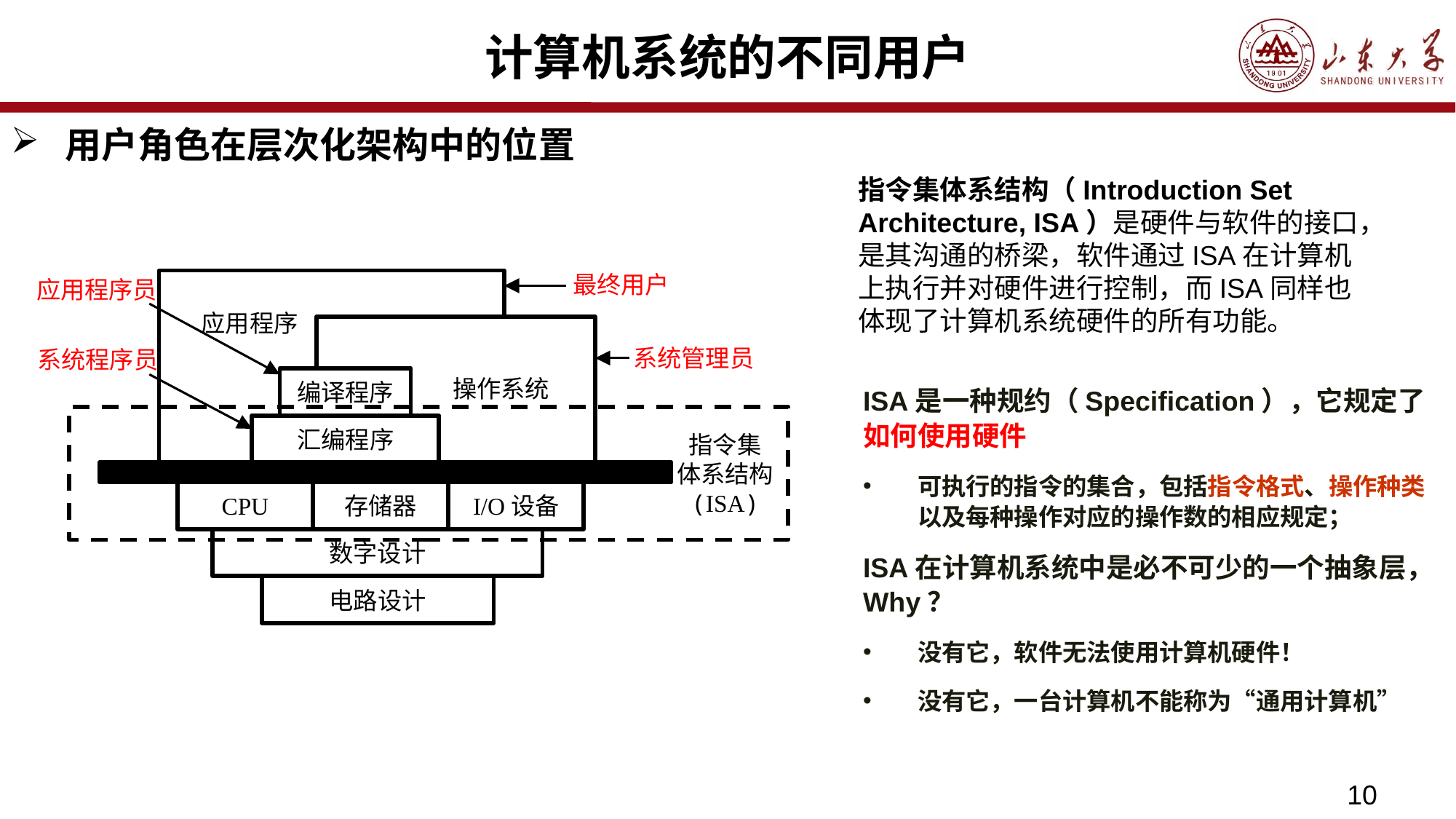

# 计算机系统的不同用户
用户角色在层次化架构中的位置

指令集体系结构（Introduction Set Architecture, ISA）是硬件与软件的接口，是其沟通的桥梁，软件通过ISA在计算机上执行并对硬件进行控制，而ISA同样也体现了计算机系统硬件的所有功能。
最终用户
应用程序员

应用程序

系统管理员
系统程序员
操作系统
编译程序

汇编程序
指令集
体系结构
(ISA)

CPU
存储器
I/O设备
数字设计
电路设计
ISA是一种规约（Specification），它规定了如何使用硬件
可执行的指令的集合，包括指令格式、操作种类以及每种操作对应的操作数的相应规定；
ISA在计算机系统中是必不可少的一个抽象层，Why？
没有它，软件无法使用计算机硬件！
没有它，一台计算机不能称为“通用计算机”
10